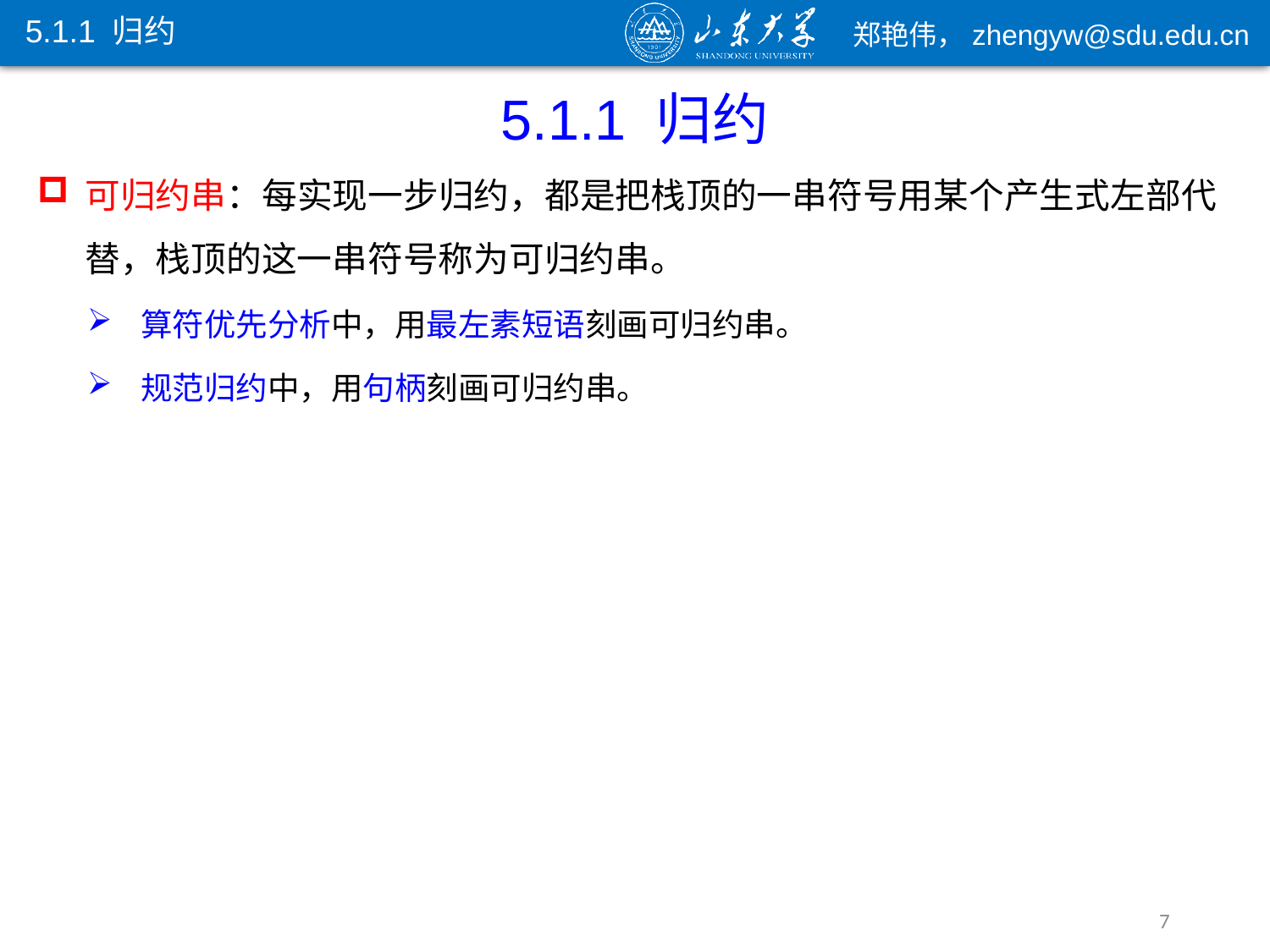

5.1.1 归约
5.1.1 归约
可归约串：每实现一步归约，都是把栈顶的一串符号用某个产生式左部代替，栈顶的这一串符号称为可归约串。
算符优先分析中，用最左素短语刻画可归约串。
规范归约中，用句柄刻画可归约串。
7